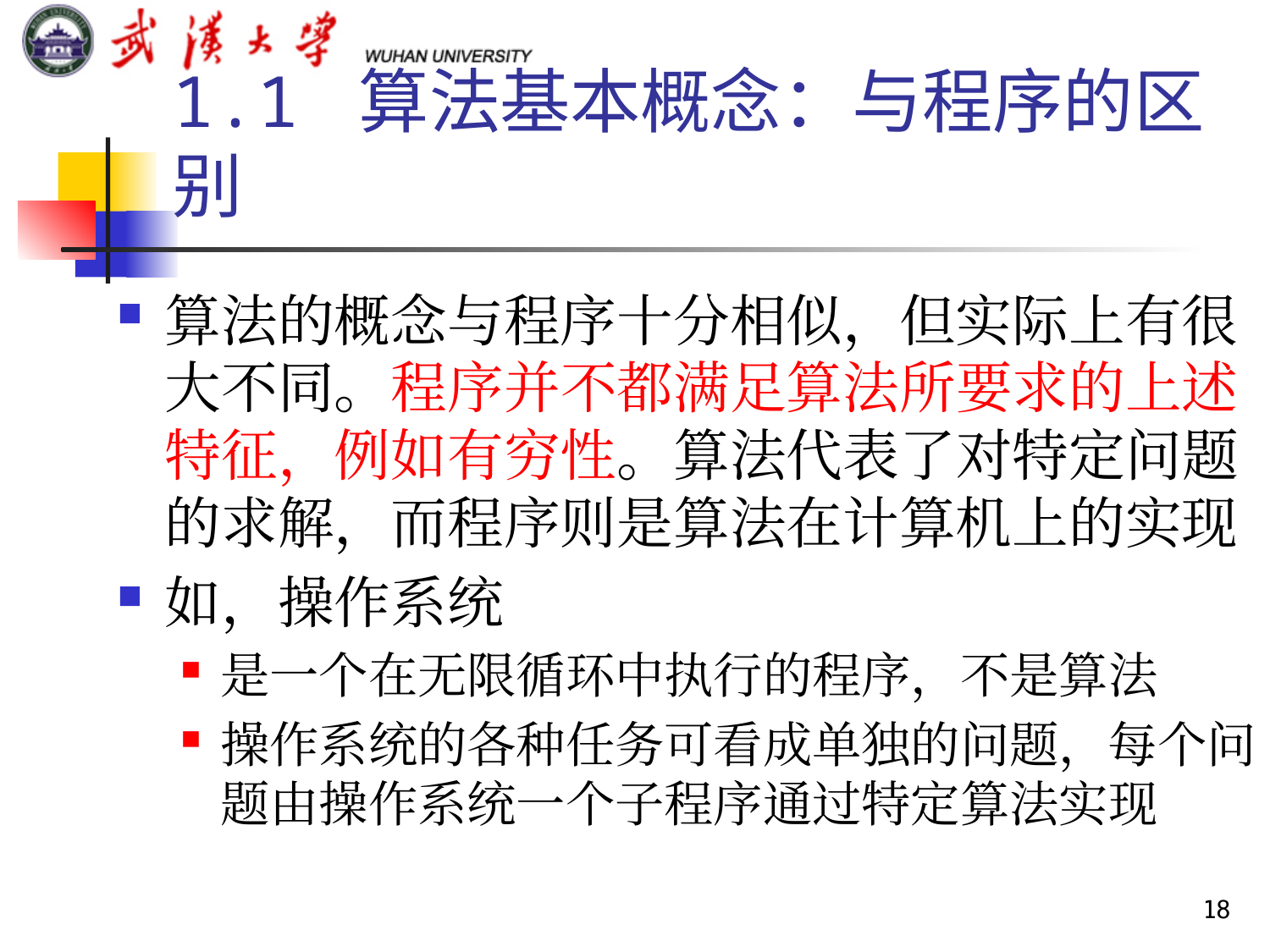

# 1.1 算法基本概念：与程序的区别
算法的概念与程序十分相似，但实际上有很大不同。程序并不都满足算法所要求的上述特征，例如有穷性。算法代表了对特定问题的求解，而程序则是算法在计算机上的实现
如，操作系统
是一个在无限循环中执行的程序，不是算法
操作系统的各种任务可看成单独的问题，每个问题由操作系统一个子程序通过特定算法实现
18